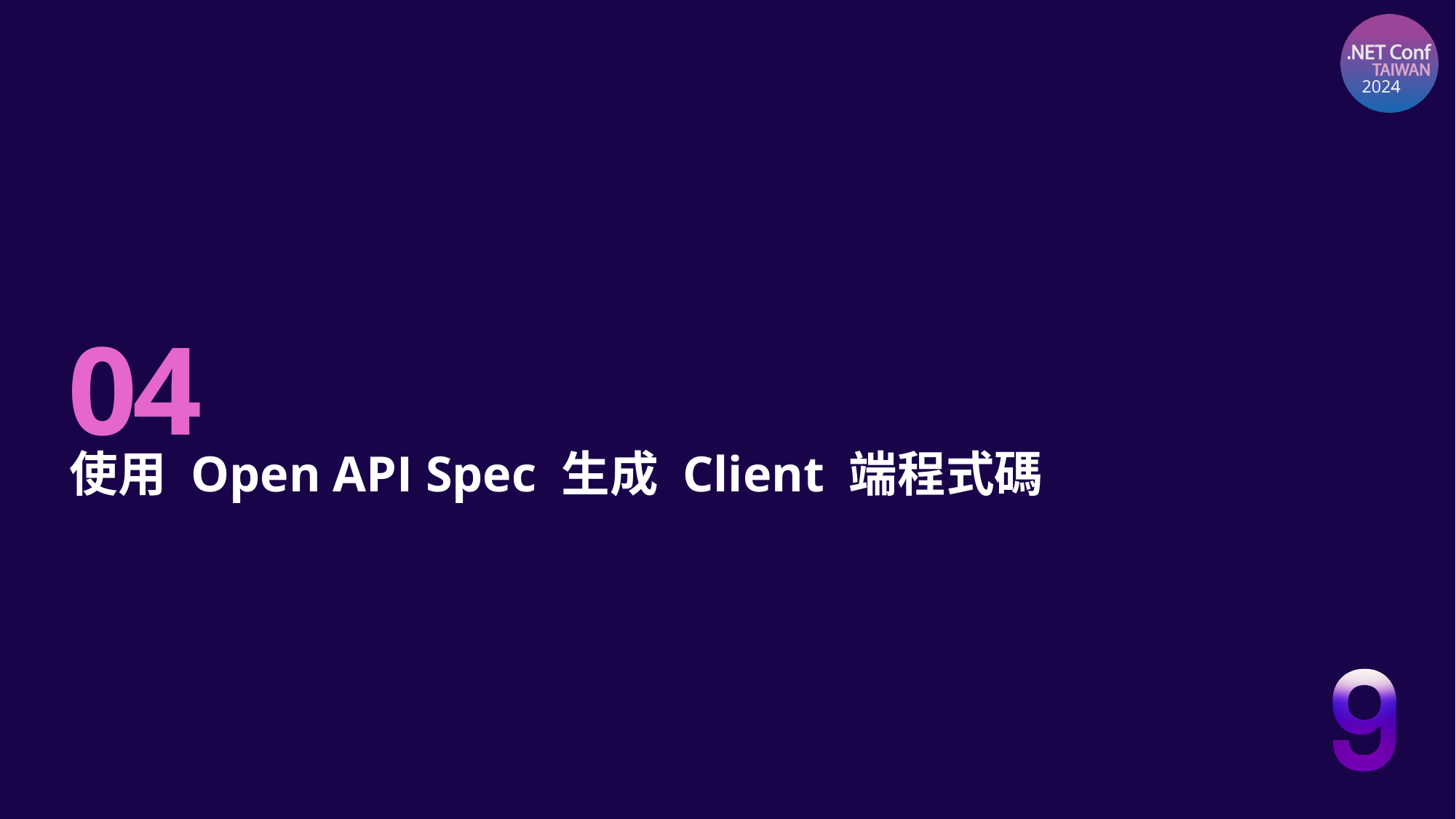

# 04
使用 Open API Spec 生成 Client 端程式碼